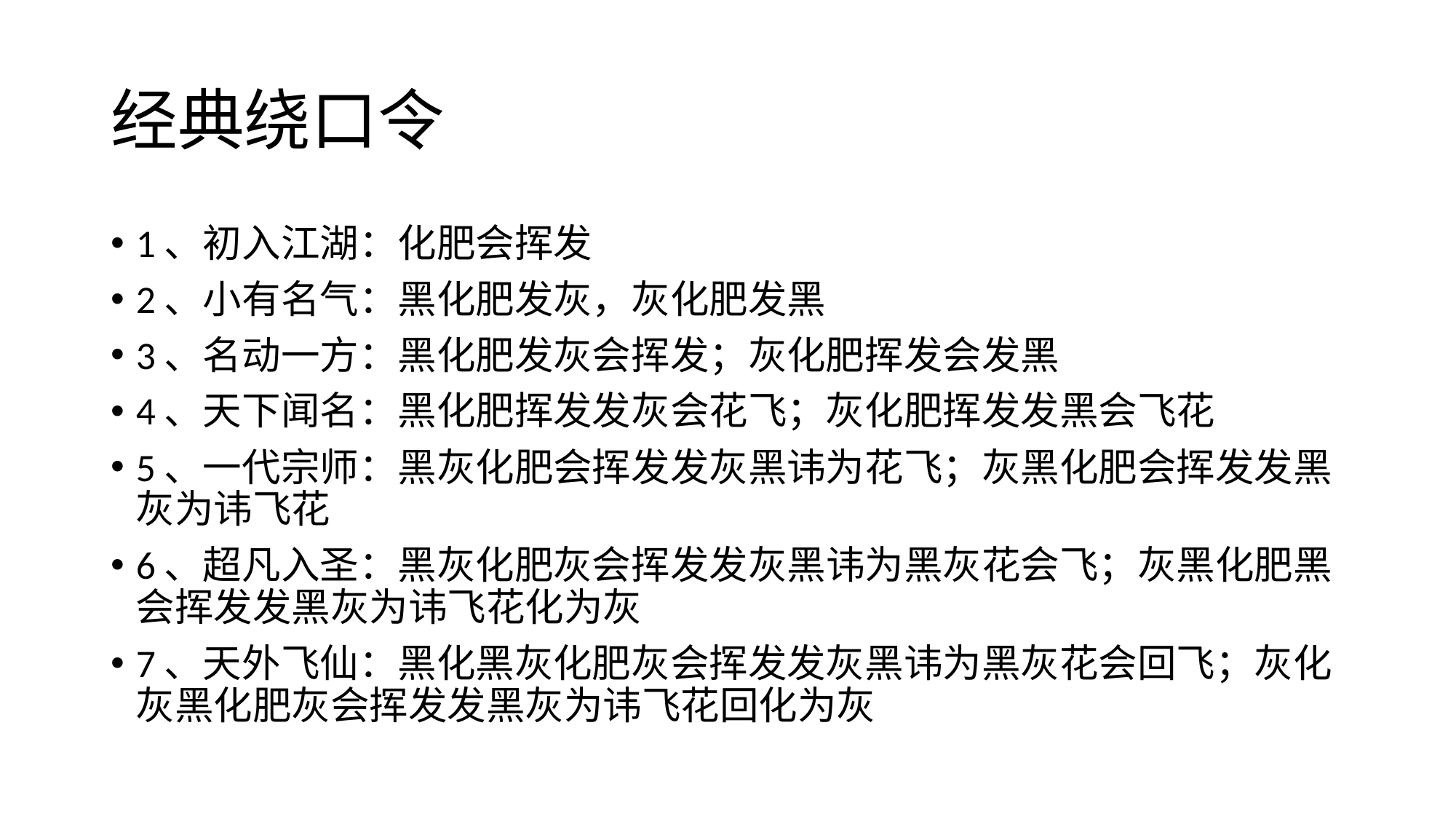

# 经典绕口令
1、初入江湖：化肥会挥发
2、小有名气：黑化肥发灰，灰化肥发黑
3、名动一方：黑化肥发灰会挥发；灰化肥挥发会发黑
4、天下闻名：黑化肥挥发发灰会花飞；灰化肥挥发发黑会飞花
5、一代宗师：黑灰化肥会挥发发灰黑讳为花飞；灰黑化肥会挥发发黑灰为讳飞花
6、超凡入圣：黑灰化肥灰会挥发发灰黑讳为黑灰花会飞；灰黑化肥黑会挥发发黑灰为讳飞花化为灰
7、天外飞仙：黑化黑灰化肥灰会挥发发灰黑讳为黑灰花会回飞；灰化灰黑化肥灰会挥发发黑灰为讳飞花回化为灰